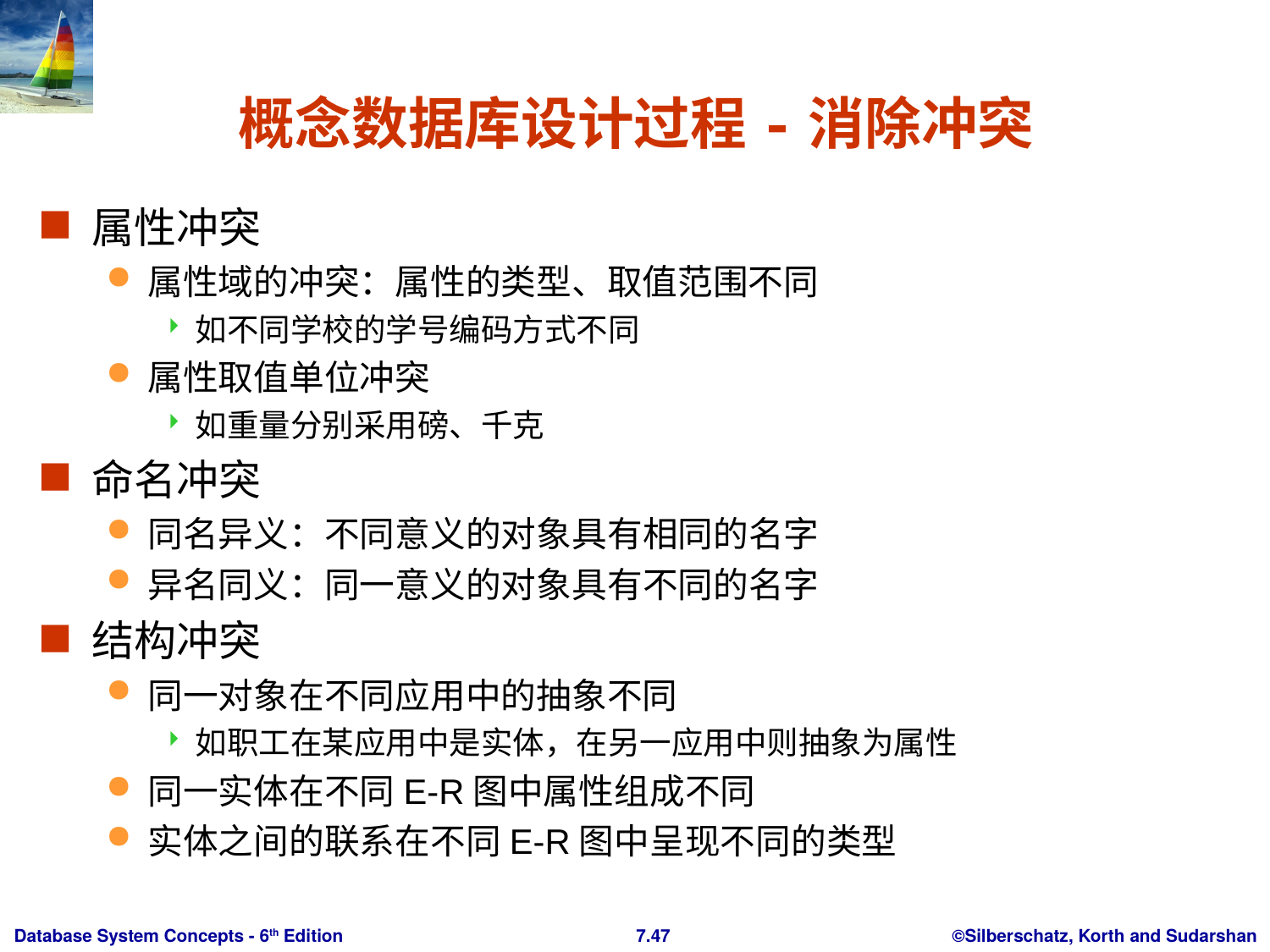

# 概念数据库设计过程-消除冲突
属性冲突
属性域的冲突：属性的类型、取值范围不同
如不同学校的学号编码方式不同
属性取值单位冲突
如重量分别采用磅、千克
命名冲突
同名异义：不同意义的对象具有相同的名字
异名同义：同一意义的对象具有不同的名字
结构冲突
同一对象在不同应用中的抽象不同
如职工在某应用中是实体，在另一应用中则抽象为属性
同一实体在不同E-R图中属性组成不同
实体之间的联系在不同E-R图中呈现不同的类型